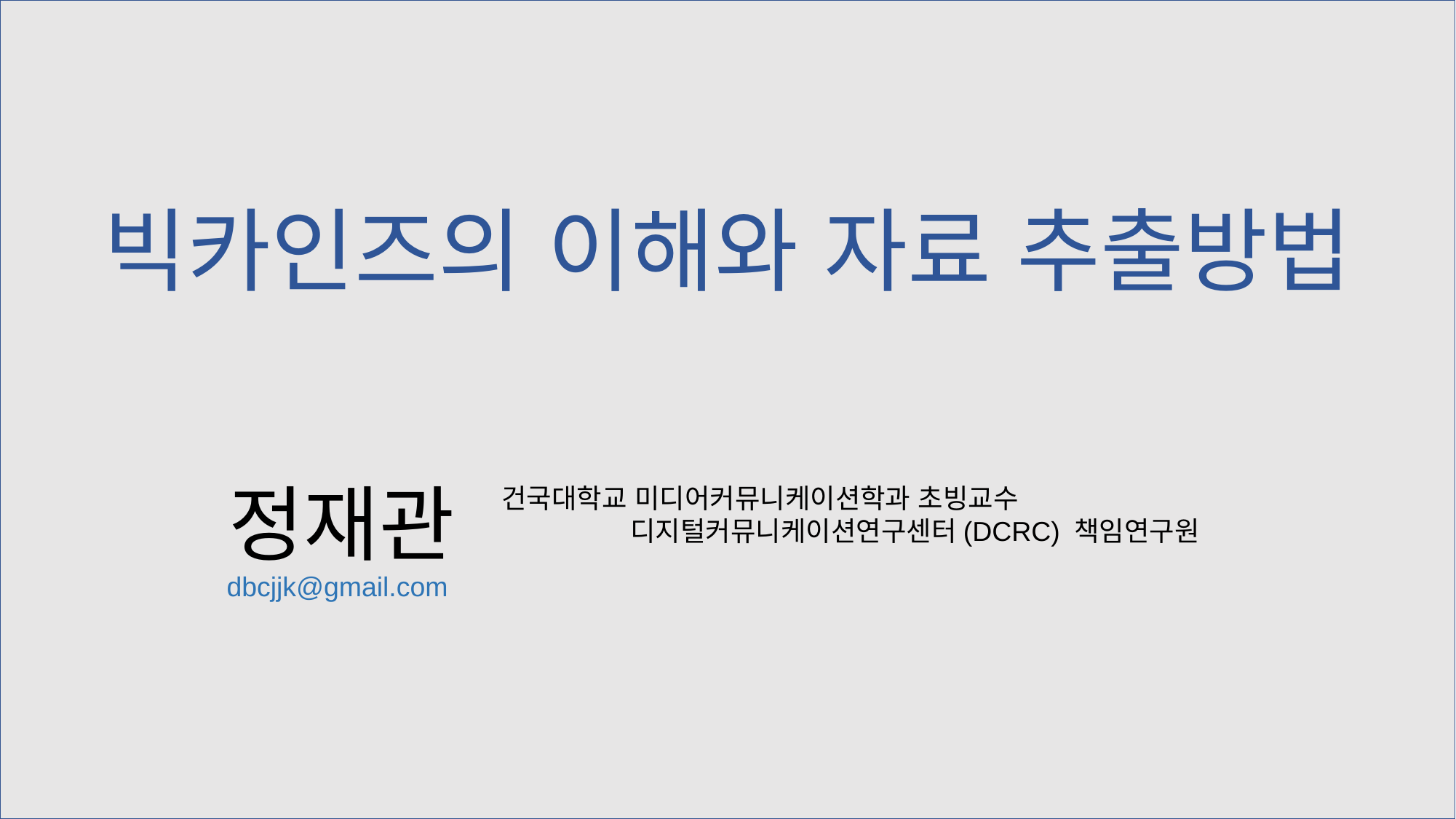

# 빅카인즈의 이해와 자료 추출방법
건국대학교 미디어커뮤니케이션학과 초빙교수
                디지털커뮤니케이션연구센터(DCRC) 책임연구원
정재관
dbcjjk@gmail.com